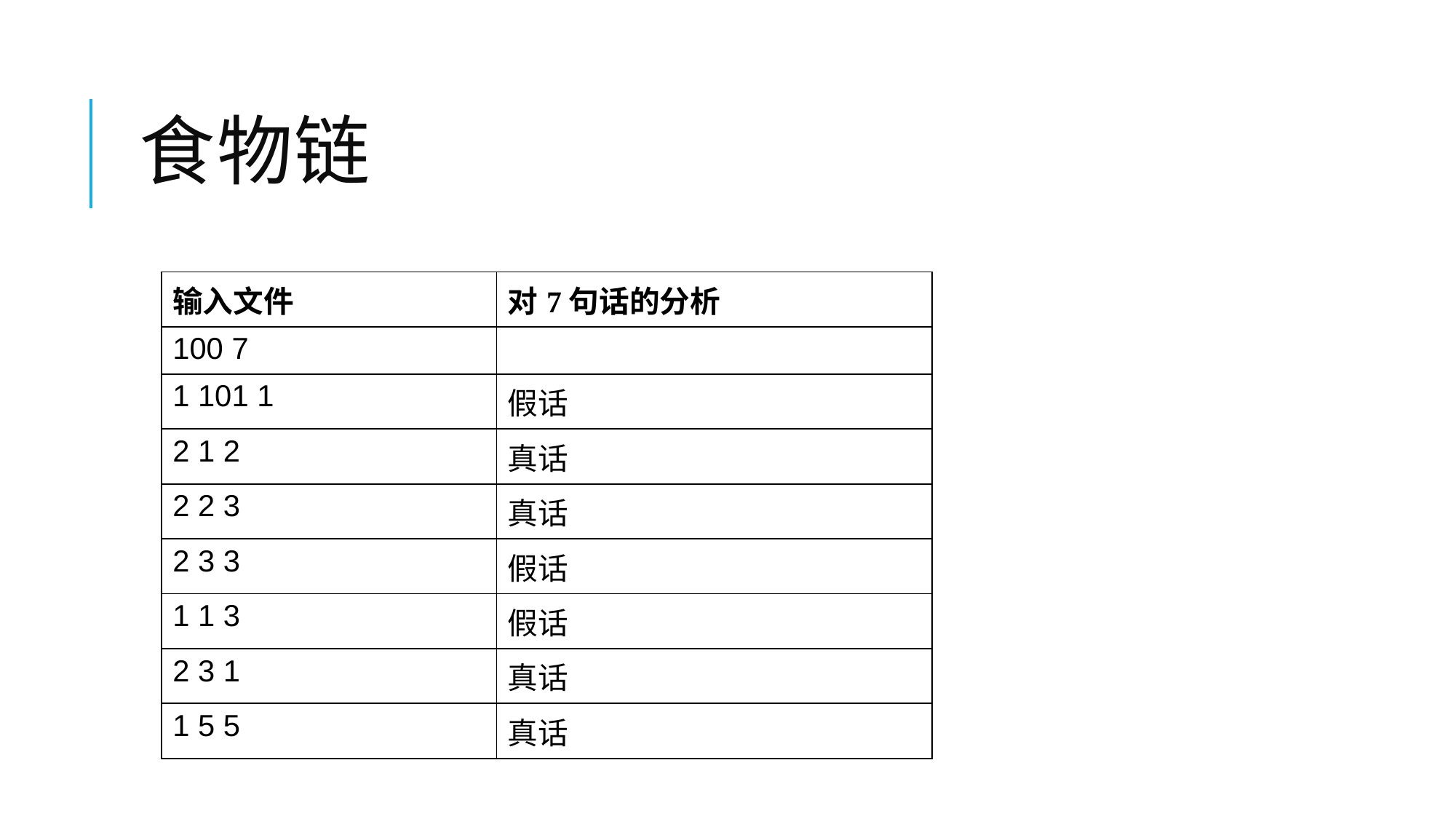

# 食物链
| 输入文件 | 对7句话的分析 |
| --- | --- |
| 100 7 |  |
| 1 101 1 | 假话 |
| 2 1 2 | 真话 |
| 2 2 3 | 真话 |
| 2 3 3 | 假话 |
| 1 1 3 | 假话 |
| 2 3 1 | 真话 |
| 1 5 5 | 真话 |